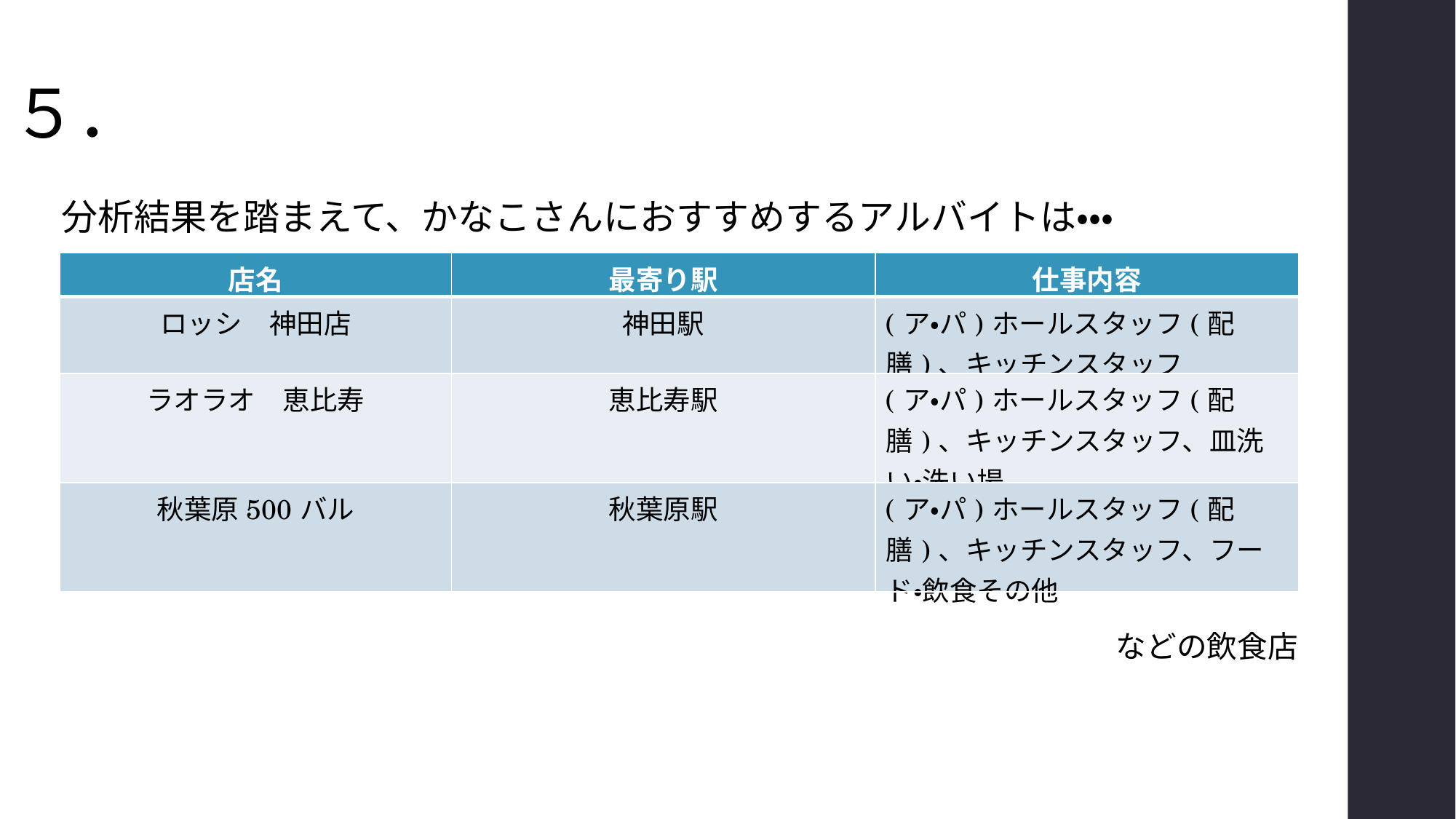

# ５．
分析結果を踏まえて、かなこさんにおすすめするアルバイトは・・・
| 店名 | 最寄り駅 | 仕事内容 |
| --- | --- | --- |
| ロッシ　神田店 | 神田駅 | (ア・パ)ホールスタッフ(配膳)、キッチンスタッフ |
| ラオラオ　恵比寿 | 恵比寿駅 | (ア・パ)ホールスタッフ(配膳)、キッチンスタッフ、皿洗い・洗い場 |
| 秋葉原500バル | 秋葉原駅 | (ア・パ)ホールスタッフ(配膳)、キッチンスタッフ、フード・飲食その他 |
などの飲食店